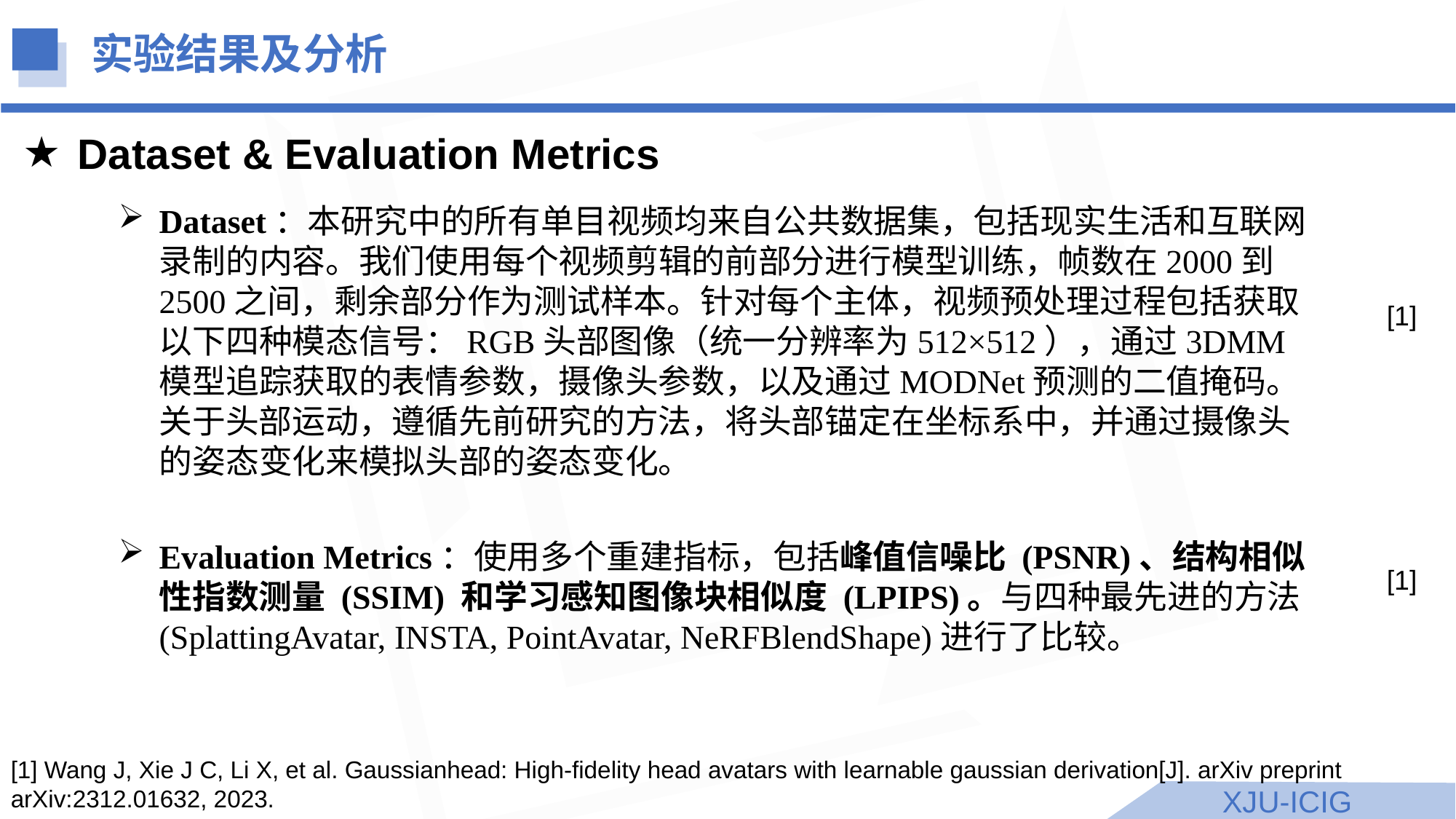

实验结果及分析

Dataset & Evaluation Metrics
Dataset：本研究中的所有单目视频均来自公共数据集，包括现实生活和互联网录制的内容。我们使用每个视频剪辑的前部分进行模型训练，帧数在2000到2500之间，剩余部分作为测试样本。针对每个主体，视频预处理过程包括获取以下四种模态信号：RGB头部图像（统一分辨率为512×512），通过3DMM模型追踪获取的表情参数，摄像头参数，以及通过MODNet预测的二值掩码。关于头部运动，遵循先前研究的方法，将头部锚定在坐标系中，并通过摄像头的姿态变化来模拟头部的姿态变化。
[1]
Evaluation Metrics：使用多个重建指标，包括峰值信噪比 (PSNR)、结构相似性指数测量 (SSIM) 和学习感知图像块相似度 (LPIPS)。与四种最先进的方法(SplattingAvatar, INSTA, PointAvatar, NeRFBlendShape)进行了比较。
[1]
[1] Wang J, Xie J C, Li X, et al. Gaussianhead: High-fidelity head avatars with learnable gaussian derivation[J]. arXiv preprint arXiv:2312.01632, 2023.
XJU-ICIG